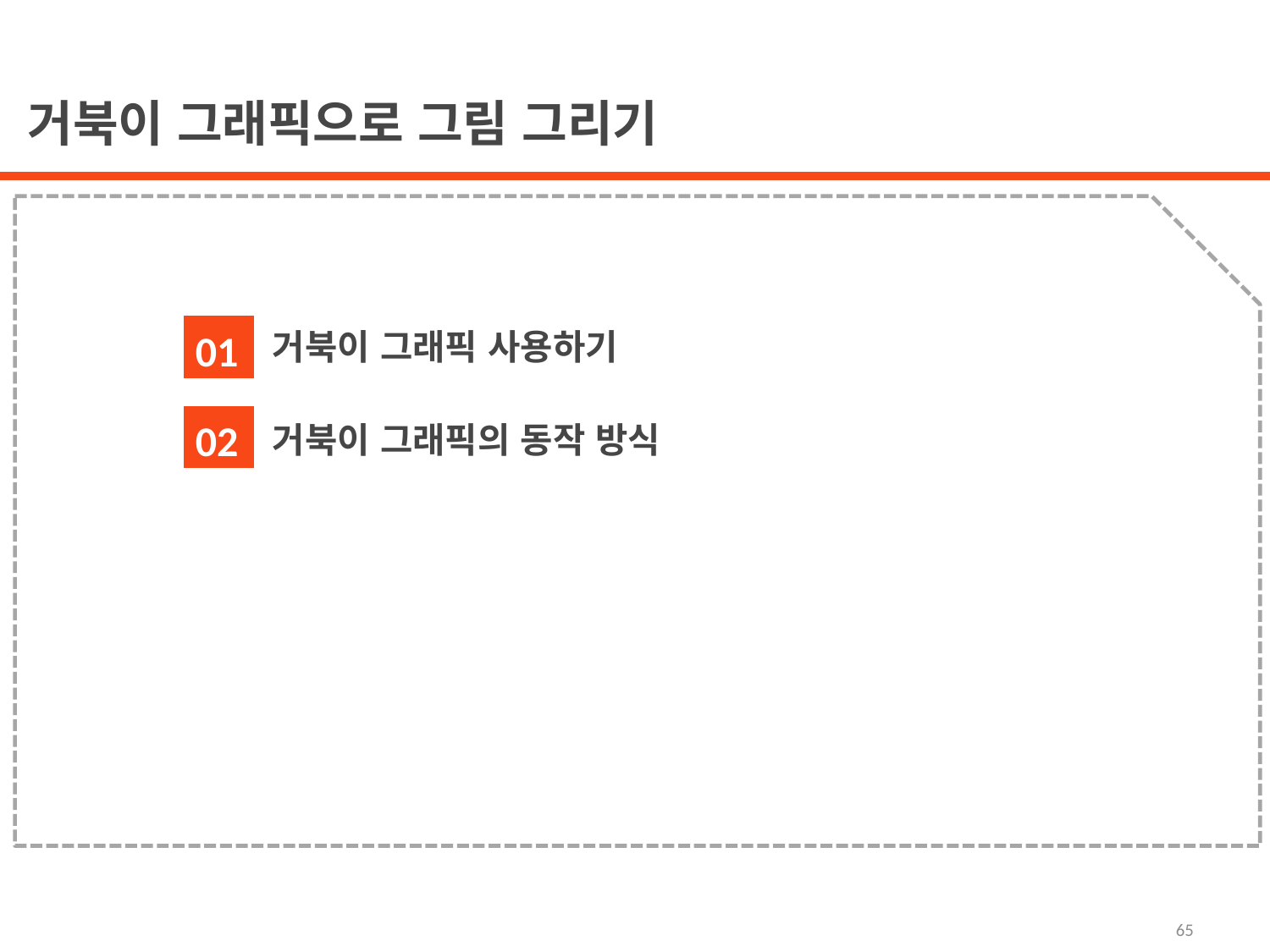

거북이 그래픽으로 그림 그리기

거북이 그래픽 사용하기

거북이 그래픽의 동작 방식

01

02
65